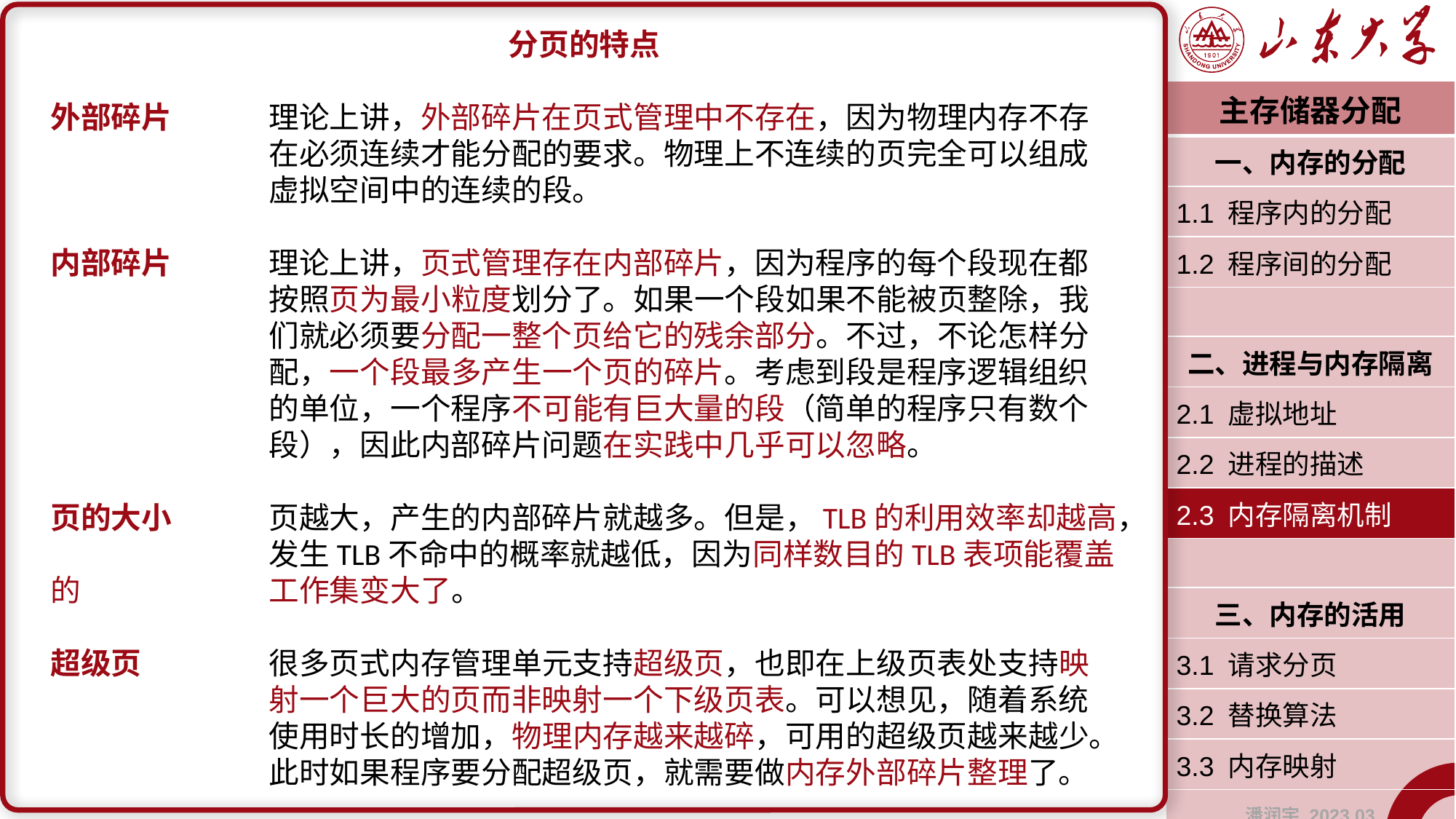

分页的特点

外部碎片	理论上讲，外部碎片在页式管理中不存在，因为物理内存不存		在必须连续才能分配的要求。物理上不连续的页完全可以组成		虚拟空间中的连续的段。

内部碎片	理论上讲，页式管理存在内部碎片，因为程序的每个段现在都		按照页为最小粒度划分了。如果一个段如果不能被页整除，我		们就必须要分配一整个页给它的残余部分。不过，不论怎样分		配，一个段最多产生一个页的碎片。考虑到段是程序逻辑组织		的单位，一个程序不可能有巨大量的段（简单的程序只有数个		段），因此内部碎片问题在实践中几乎可以忽略。

页的大小	页越大，产生的内部碎片就越多。但是，TLB的利用效率却越高，		发生TLB不命中的概率就越低，因为同样数目的TLB表项能覆盖的		工作集变大了。

超级页		很多页式内存管理单元支持超级页，也即在上级页表处支持映		射一个巨大的页而非映射一个下级页表。可以想见，随着系统		使用时长的增加，物理内存越来越碎，可用的超级页越来越少。		此时如果程序要分配超级页，就需要做内存外部碎片整理了。
| 主存储器分配 |
| --- |
| 一、内存的分配 |
| 1.1 程序内的分配 |
| 1.2 程序间的分配 |
|  |
| 二、进程与内存隔离 |
| 2.1 虚拟地址 |
| 2.2 进程的描述 |
| 2.3 内存隔离机制 |
|  |
| 三、内存的活用 |
| 3.1 请求分页 |
| 3.2 替换算法 |
| 3.3 内存映射 |
| 潘润宇 2023.03 |